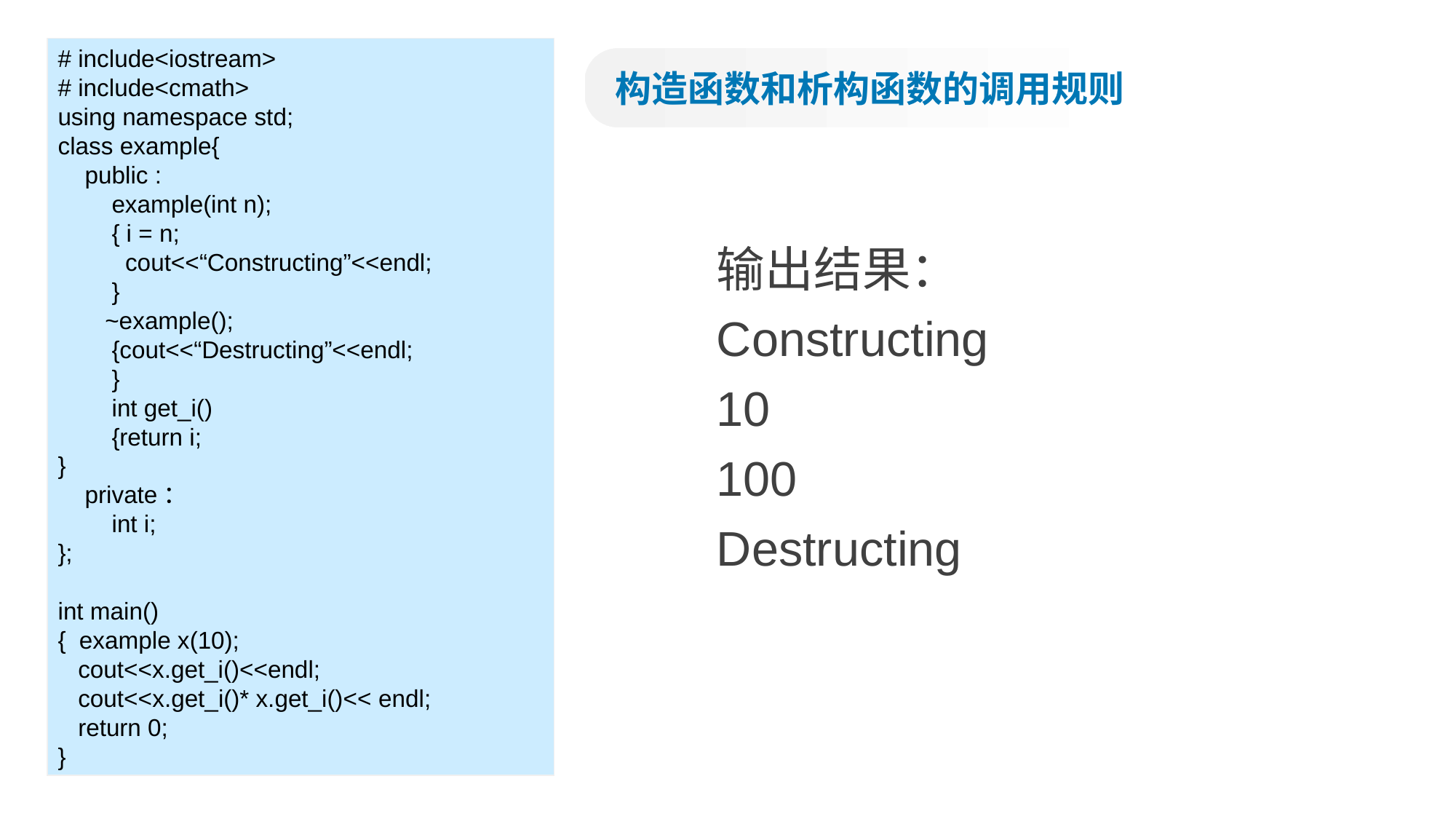

# include<iostream>
# include<cmath>
using namespace std;
class example{
    public :
        example(int n);
        { i = n;
          cout<<“Constructing”<<endl;
        }
       ~example();
        {cout<<“Destructing”<<endl;
        }
        int get_i()
        {return i;
}
    private：
        int i;
};

int main()
{  example x(10);
   cout<<x.get_i()<<endl;
   cout<<x.get_i()* x.get_i()<< endl;
   return 0;
}
构造函数和析构函数的调用规则
输出结果：
Constructing
10
100
Destructing